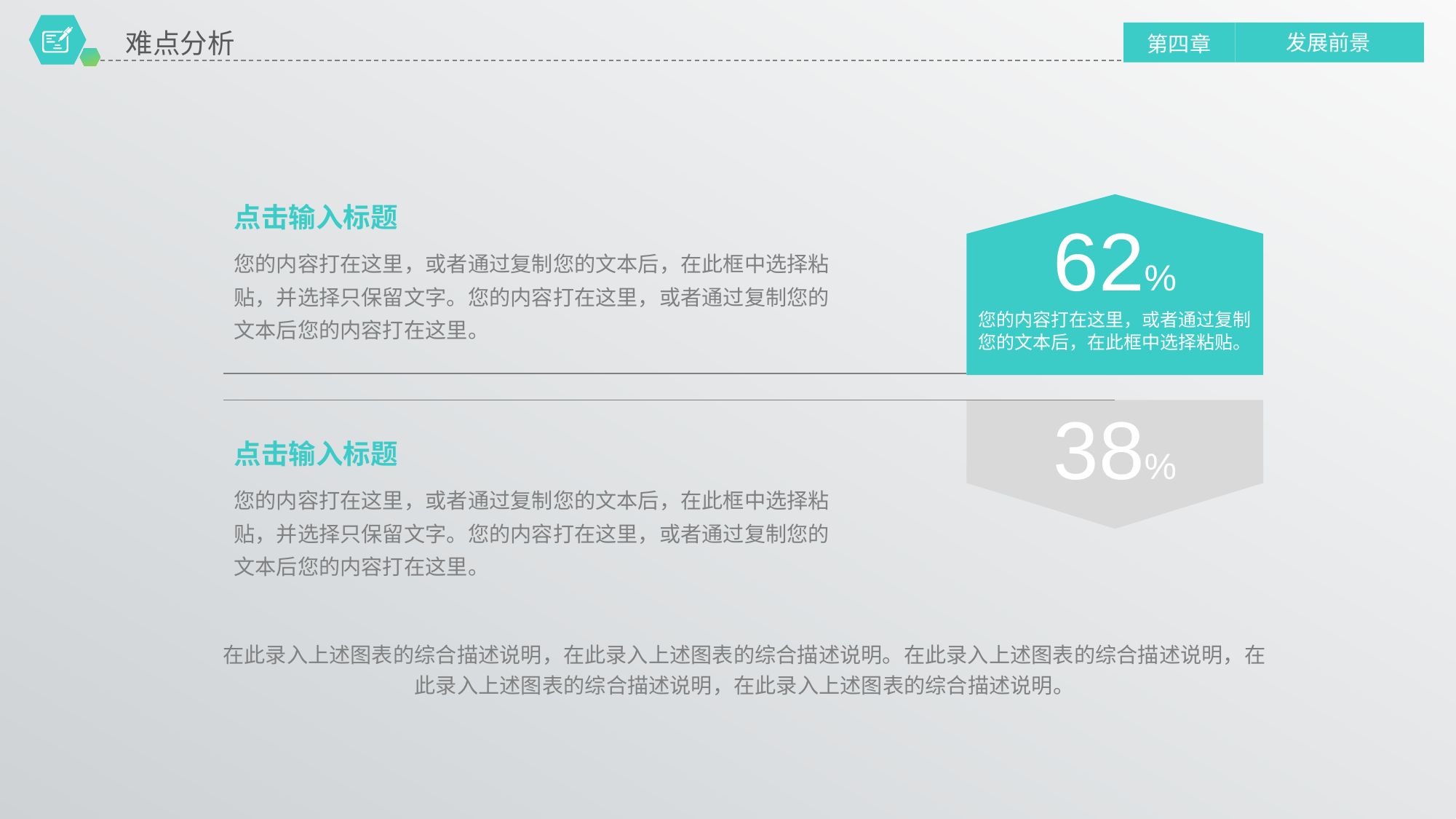

难点分析
发展前景
第四章

62%
您的内容打在这里，或者通过复制您的文本后，在此框中选择粘贴。
点击输入标题
您的内容打在这里，或者通过复制您的文本后，在此框中选择粘贴，并选择只保留文字。您的内容打在这里，或者通过复制您的文本后您的内容打在这里。
38%

点击输入标题
您的内容打在这里，或者通过复制您的文本后，在此框中选择粘贴，并选择只保留文字。您的内容打在这里，或者通过复制您的文本后您的内容打在这里。
在此录入上述图表的综合描述说明，在此录入上述图表的综合描述说明。在此录入上述图表的综合描述说明，在此录入上述图表的综合描述说明，在此录入上述图表的综合描述说明。
延时符